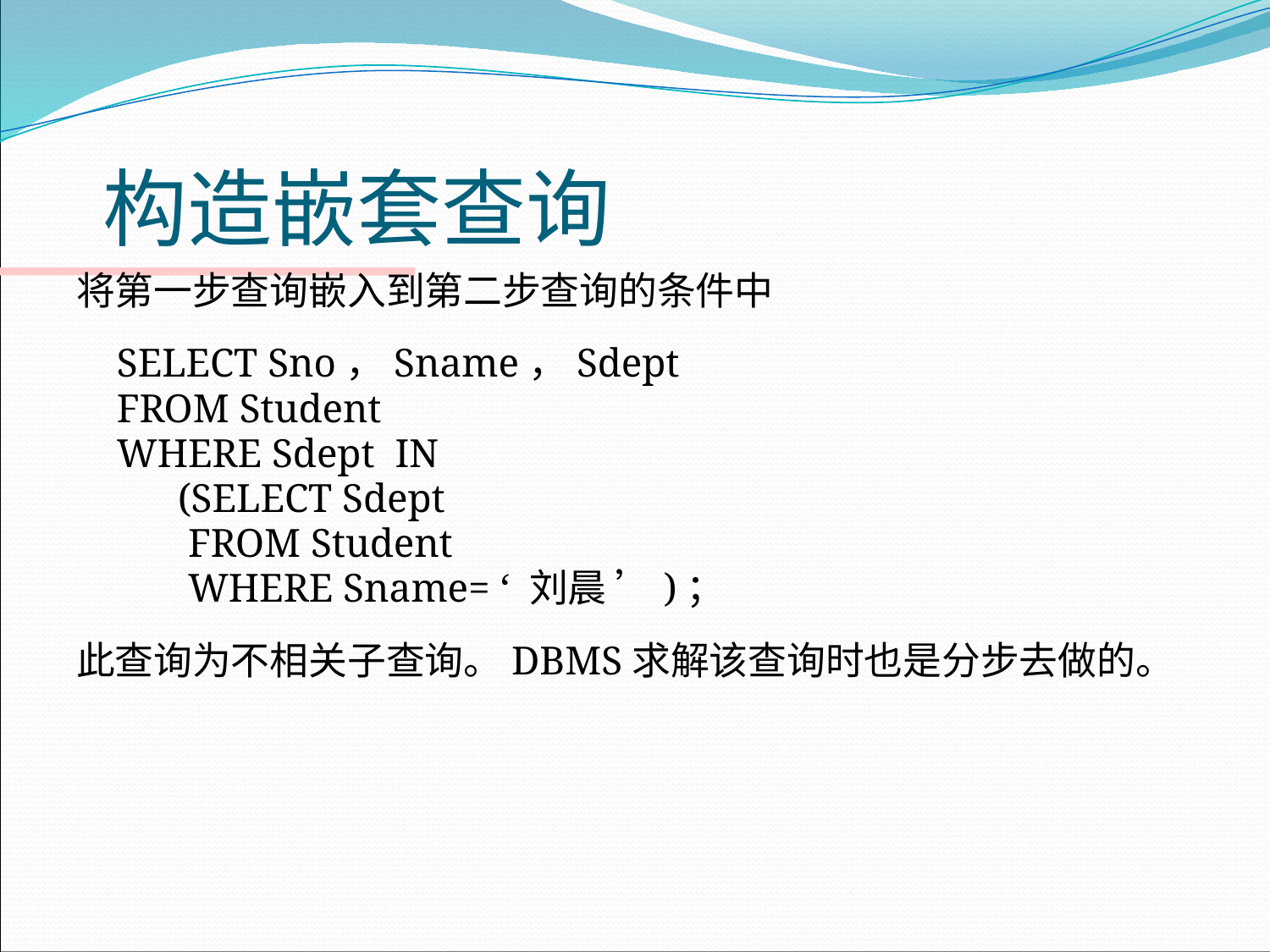

# 构造嵌套查询
将第一步查询嵌入到第二步查询的条件中
    SELECT Sno，Sname，Sdept
    FROM Student
    WHERE Sdept  IN
          (SELECT Sdept
           FROM Student
           WHERE Sname= ‘ 刘晨 ’)；
此查询为不相关子查询。DBMS求解该查询时也是分步去做的。

317